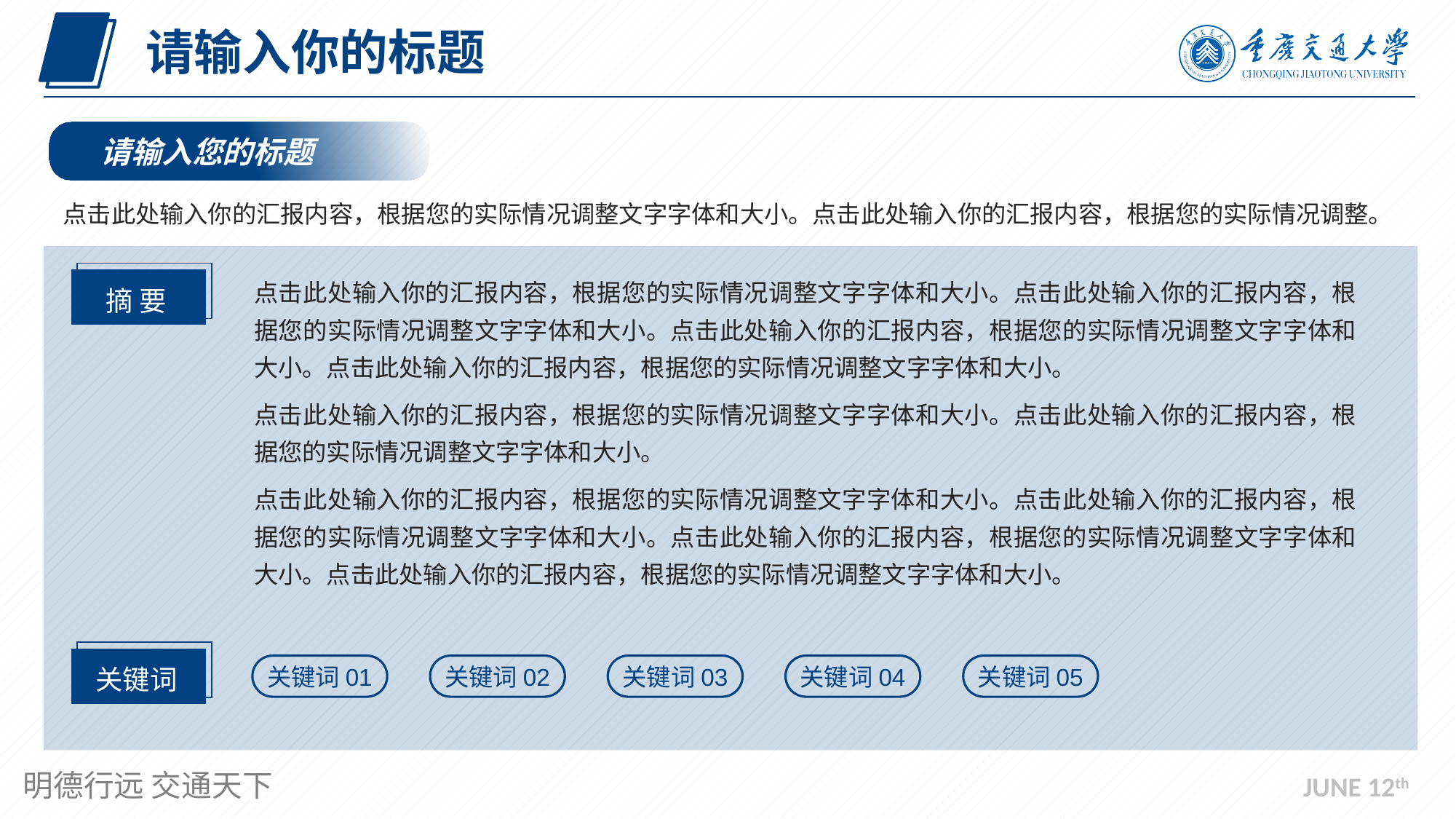

请输入你的标题

请输入您的标题
点击此处输入你的汇报内容，根据您的实际情况调整文字字体和大小。点击此处输入你的汇报内容，根据您的实际情况调整。

摘 要
点击此处输入你的汇报内容，根据您的实际情况调整文字字体和大小。点击此处输入你的汇报内容，根据您的实际情况调整文字字体和大小。点击此处输入你的汇报内容，根据您的实际情况调整文字字体和大小。点击此处输入你的汇报内容，根据您的实际情况调整文字字体和大小。
点击此处输入你的汇报内容，根据您的实际情况调整文字字体和大小。点击此处输入你的汇报内容，根据您的实际情况调整文字字体和大小。
点击此处输入你的汇报内容，根据您的实际情况调整文字字体和大小。点击此处输入你的汇报内容，根据您的实际情况调整文字字体和大小。点击此处输入你的汇报内容，根据您的实际情况调整文字字体和大小。点击此处输入你的汇报内容，根据您的实际情况调整文字字体和大小。

关键词
关键词01
关键词02
关键词03
关键词04
关键词05
JUNE 12th